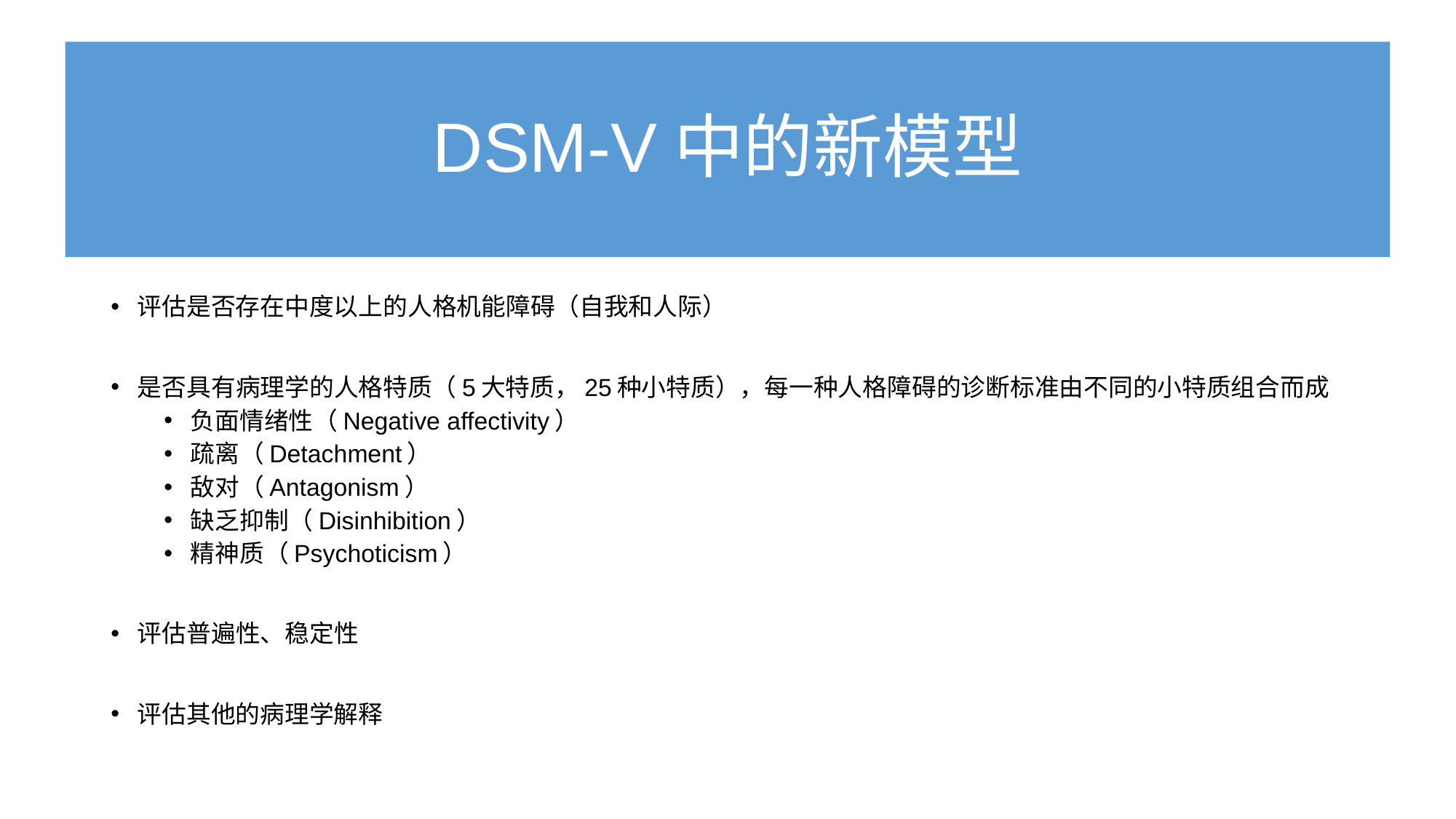

# DSM-V中的新模型
评估是否存在中度以上的人格机能障碍（自我和人际）

是否具有病理学的人格特质（5大特质，25种小特质），每一种人格障碍的诊断标准由不同的小特质组合而成
负面情绪性（Negative affectivity）
疏离（Detachment）
敌对（Antagonism）
缺乏抑制（Disinhibition）
精神质（Psychoticism）

评估普遍性、稳定性

评估其他的病理学解释